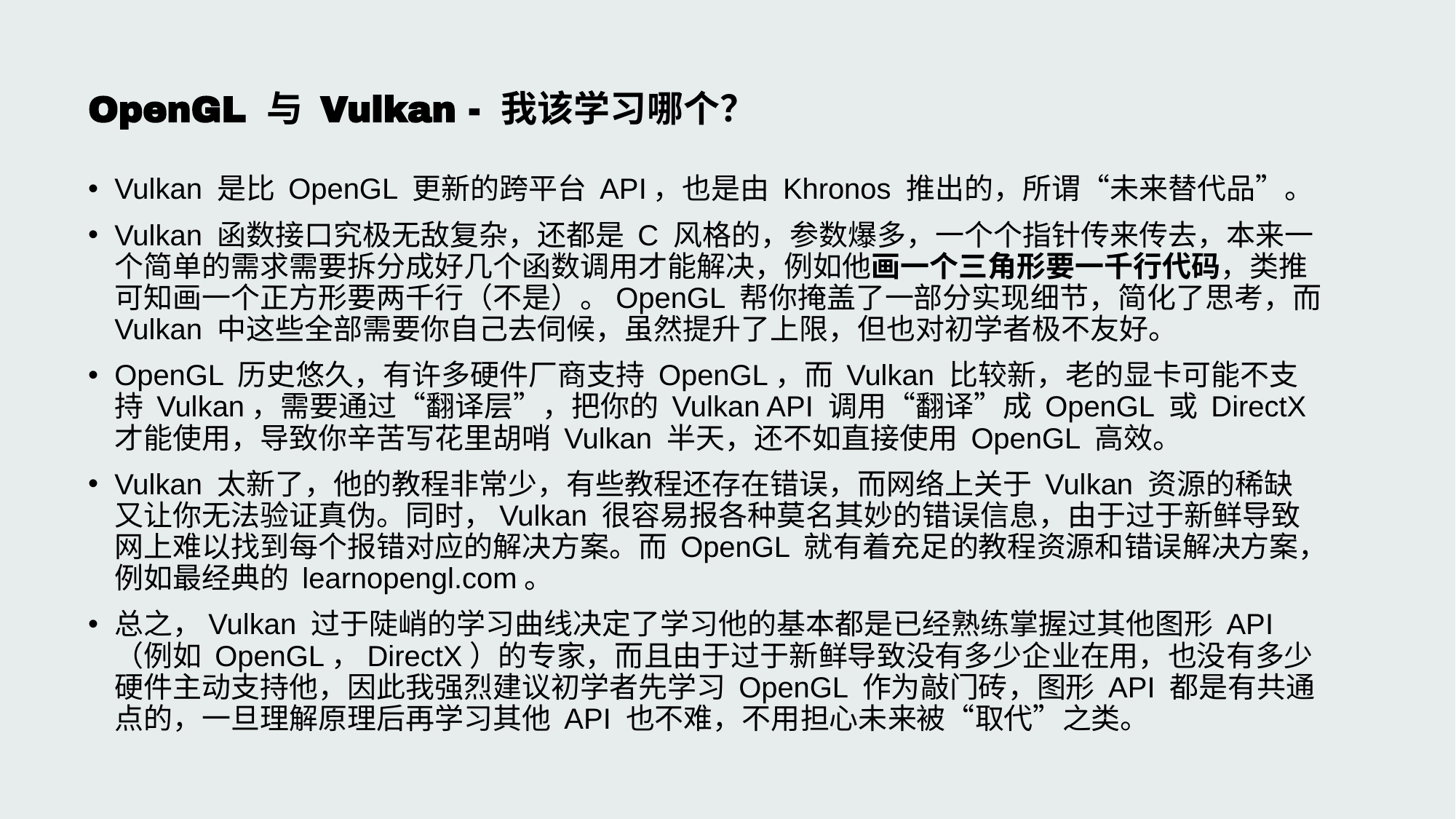

# OpenGL 与 Vulkan - 我该学习哪个？
Vulkan 是比 OpenGL 更新的跨平台 API，也是由 Khronos 推出的，所谓“未来替代品”。
Vulkan 函数接口究极无敌复杂，还都是 C 风格的，参数爆多，一个个指针传来传去，本来一个简单的需求需要拆分成好几个函数调用才能解决，例如他画一个三角形要一千行代码，类推可知画一个正方形要两千行（不是）。OpenGL 帮你掩盖了一部分实现细节，简化了思考，而 Vulkan 中这些全部需要你自己去伺候，虽然提升了上限，但也对初学者极不友好。
OpenGL 历史悠久，有许多硬件厂商支持 OpenGL，而 Vulkan 比较新，老的显卡可能不支持 Vulkan，需要通过“翻译层”，把你的 Vulkan API 调用“翻译”成 OpenGL 或 DirectX才能使用，导致你辛苦写花里胡哨 Vulkan 半天，还不如直接使用 OpenGL 高效。
Vulkan 太新了，他的教程非常少，有些教程还存在错误，而网络上关于 Vulkan 资源的稀缺又让你无法验证真伪。同时，Vulkan 很容易报各种莫名其妙的错误信息，由于过于新鲜导致网上难以找到每个报错对应的解决方案。而 OpenGL 就有着充足的教程资源和错误解决方案，例如最经典的 learnopengl.com。
总之，Vulkan 过于陡峭的学习曲线决定了学习他的基本都是已经熟练掌握过其他图形 API（例如 OpenGL，DirectX）的专家，而且由于过于新鲜导致没有多少企业在用，也没有多少硬件主动支持他，因此我强烈建议初学者先学习 OpenGL 作为敲门砖，图形 API 都是有共通点的，一旦理解原理后再学习其他 API 也不难，不用担心未来被“取代”之类。